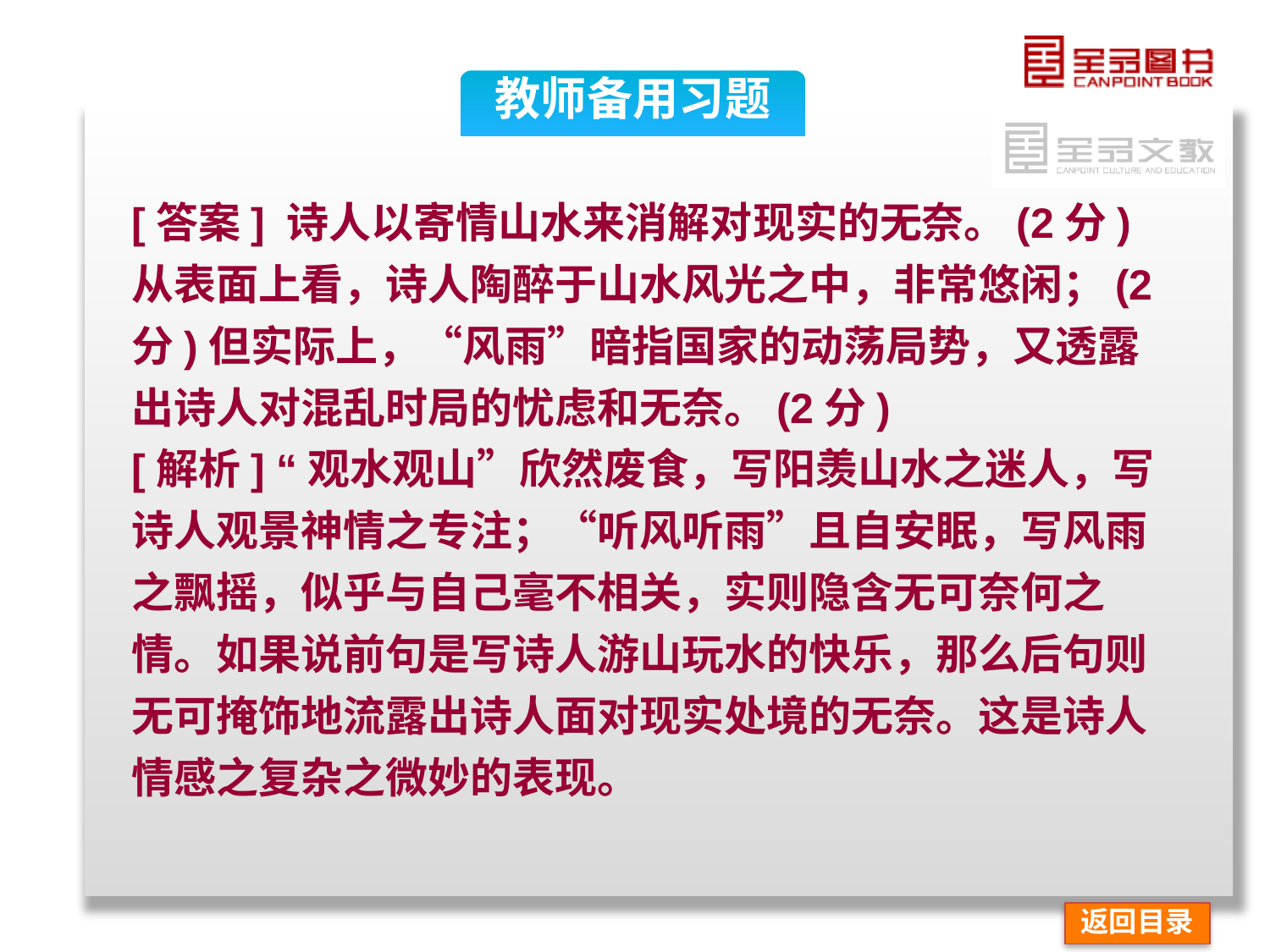

教师备用习题
[答案] 诗人以寄情山水来消解对现实的无奈。(2分)从表面上看，诗人陶醉于山水风光之中，非常悠闲；(2分)但实际上，“风雨”暗指国家的动荡局势，又透露出诗人对混乱时局的忧虑和无奈。(2分)
[解析] “观水观山”欣然废食，写阳羡山水之迷人，写诗人观景神情之专注；“听风听雨”且自安眠，写风雨之飘摇，似乎与自己毫不相关，实则隐含无可奈何之情。如果说前句是写诗人游山玩水的快乐，那么后句则无可掩饰地流露出诗人面对现实处境的无奈。这是诗人情感之复杂之微妙的表现。
返回目录